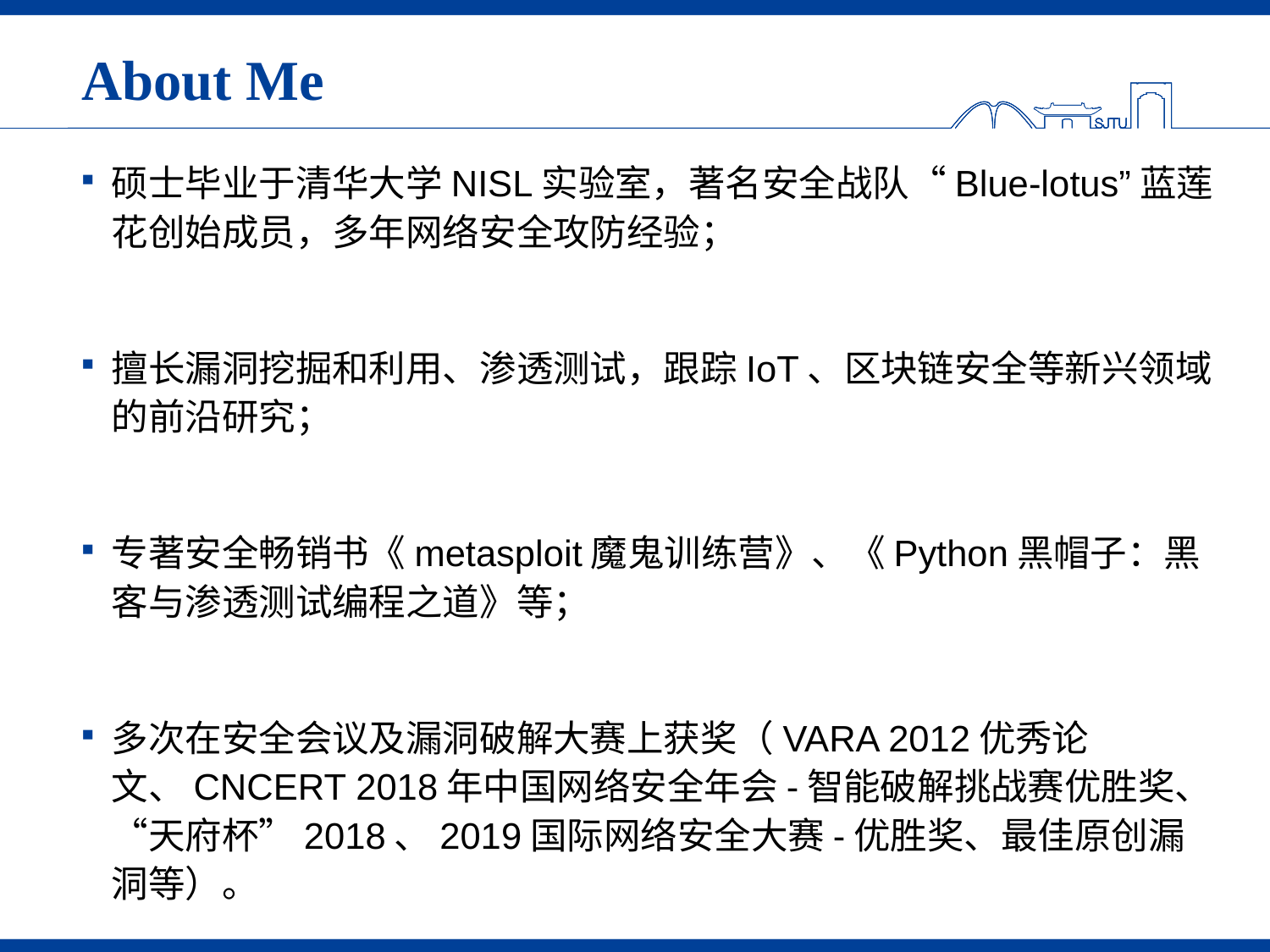

# About Me
硕士毕业于清华大学NISL实验室，著名安全战队“Blue-lotus”蓝莲花创始成员，多年网络安全攻防经验；

擅长漏洞挖掘和利用、渗透测试，跟踪IoT、区块链安全等新兴领域的前沿研究；

专著安全畅销书《metasploit魔鬼训练营》、《Python黑帽子：黑客与渗透测试编程之道》等；

多次在安全会议及漏洞破解大赛上获奖（VARA 2012优秀论文、CNCERT 2018年中国网络安全年会-智能破解挑战赛优胜奖、“天府杯”2018、2019国际网络安全大赛-优胜奖、最佳原创漏洞等）。